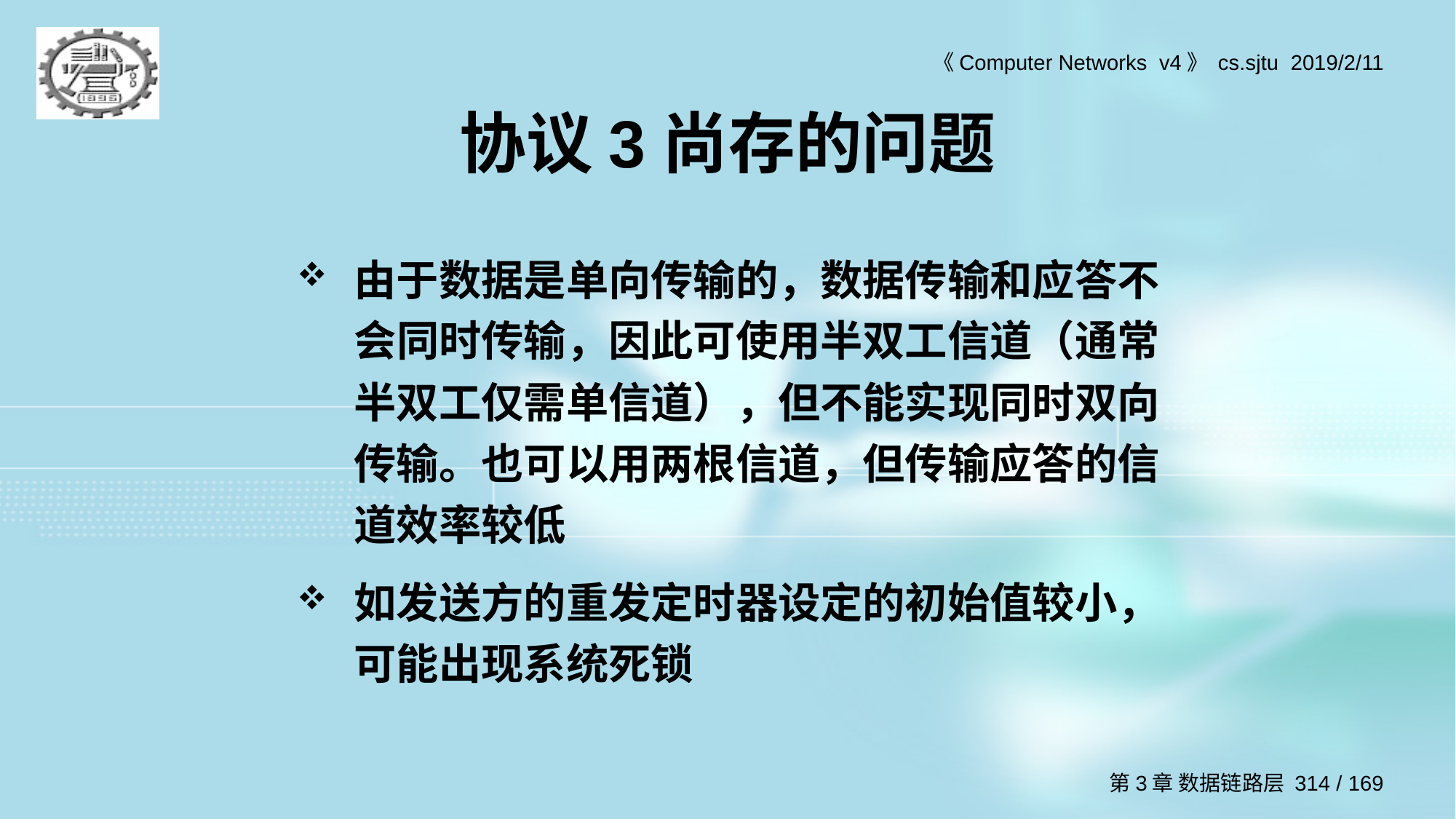

# 协议3尚存的问题
由于数据是单向传输的，数据传输和应答不会同时传输，因此可使用半双工信道（通常半双工仅需单信道），但不能实现同时双向传输。也可以用两根信道，但传输应答的信道效率较低
如发送方的重发定时器设定的初始值较小，可能出现系统死锁